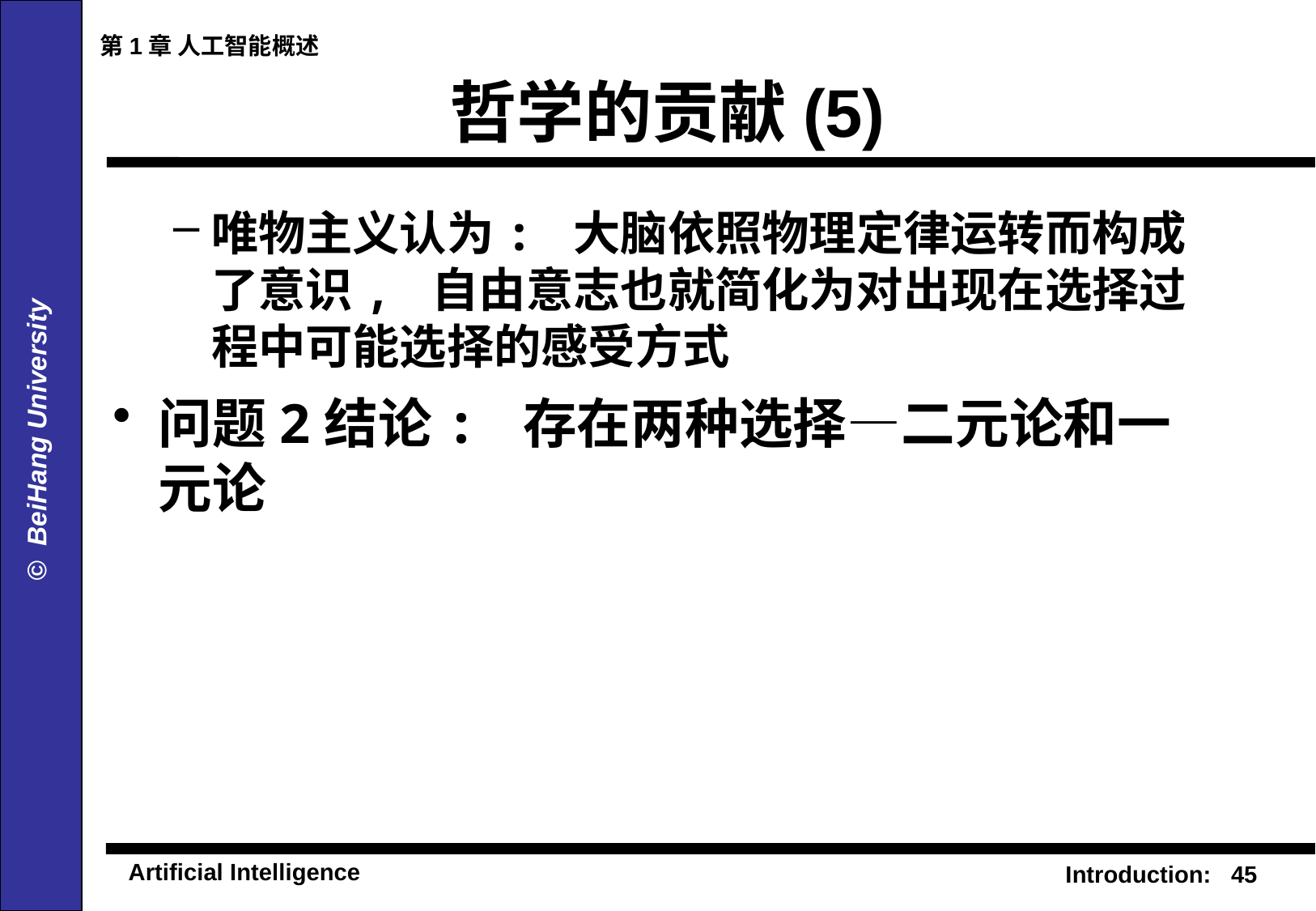

第1章 人工智能概述
# 哲学的贡献(5)
唯物主义认为: 大脑依照物理定律运转而构成了意识, 自由意志也就简化为对出现在选择过程中可能选择的感受方式
问题2结论: 存在两种选择—二元论和一元论